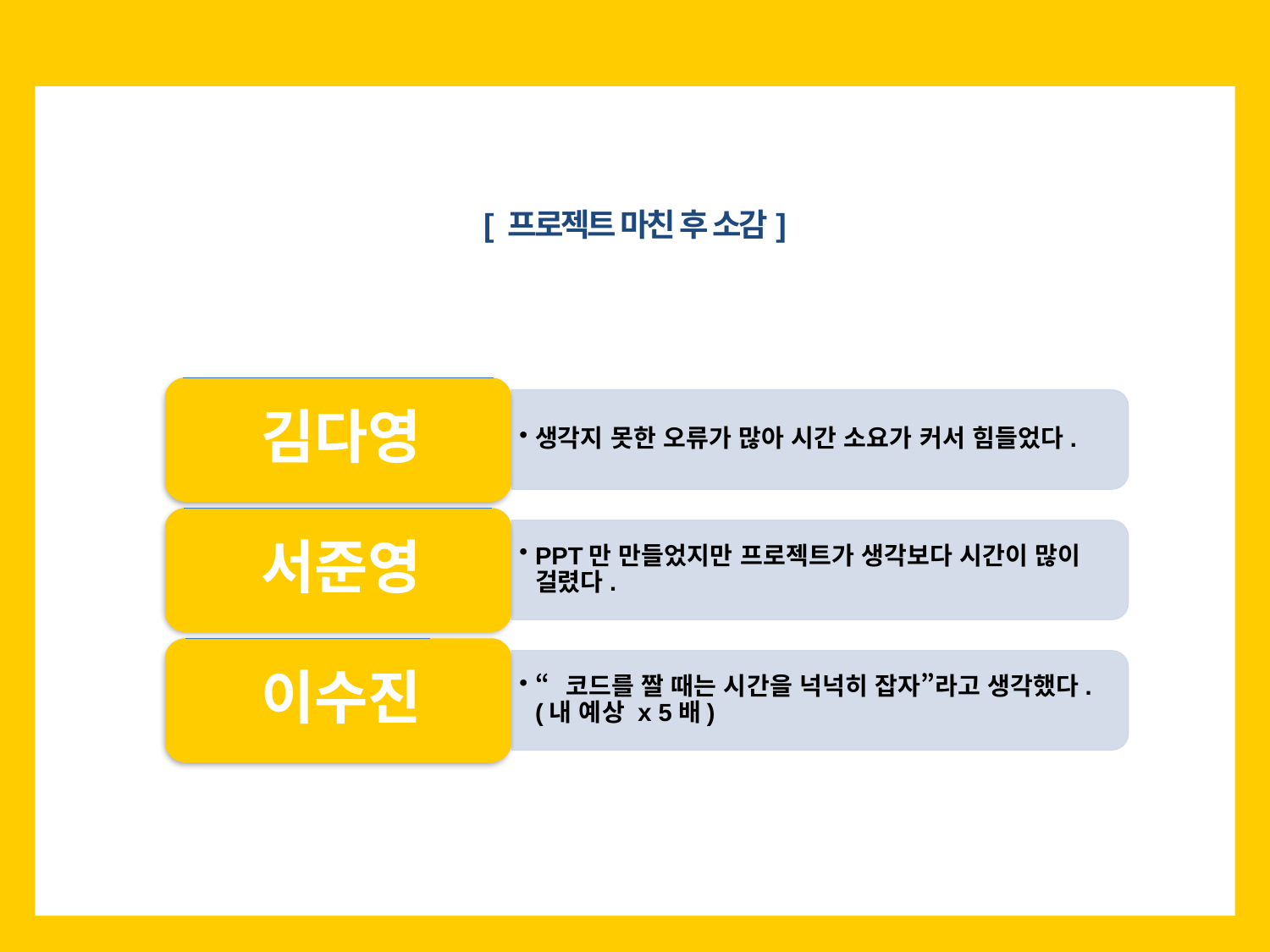

[ 프로젝트 마친 후 소감]

생각지 못한 오류가 많아 시간 소요가 커서 힘들었다.
김다영
PPT만 만들었지만 프로젝트가 생각보다 시간이 많이 걸렸다.
서준영
“코드를 짤 때는 시간을 넉넉히 잡자”라고 생각했다. (내 예상 x 5배)
이수진